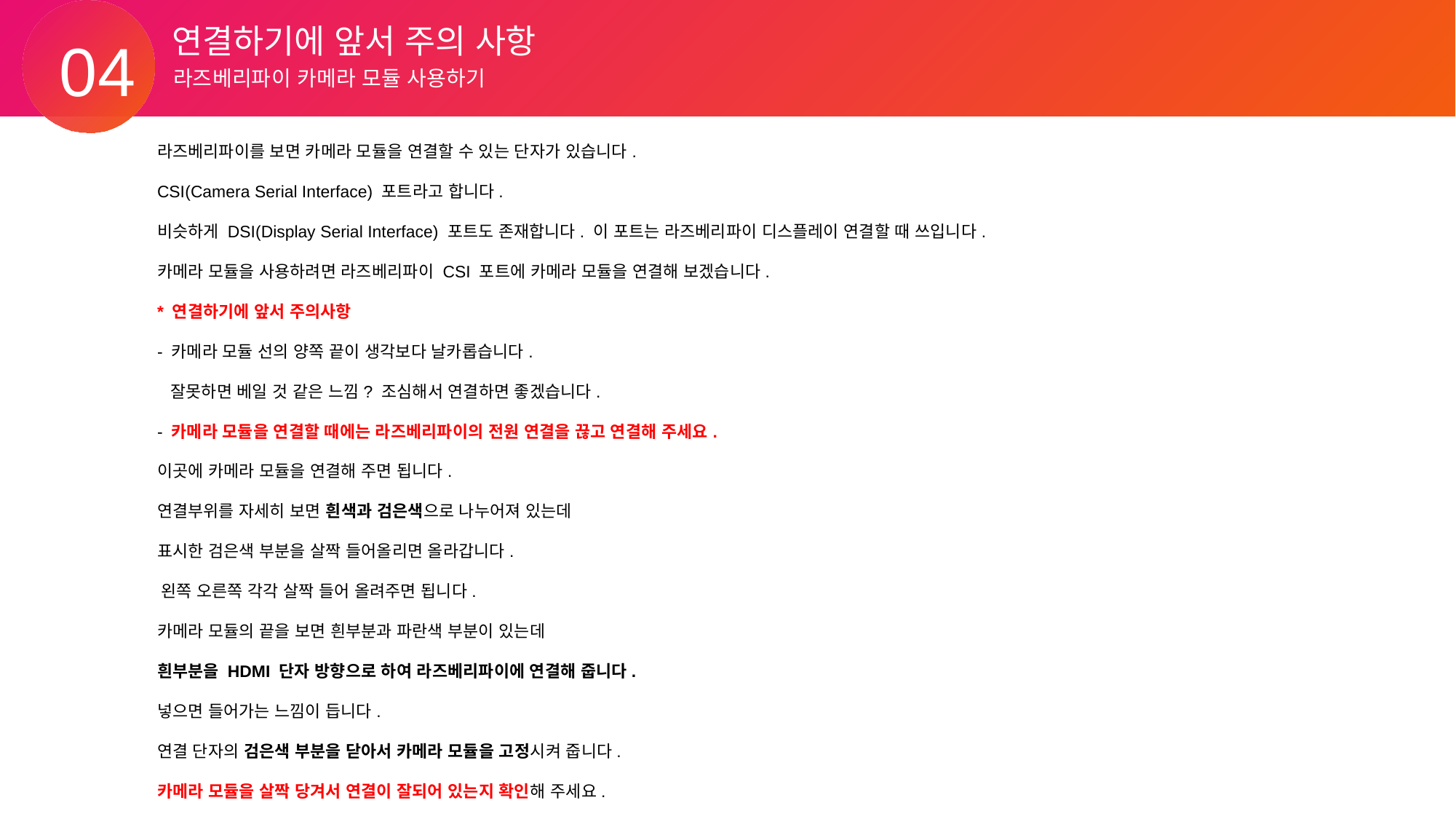

연결하기에 앞서 주의 사항
04
라즈베리파이 카메라 모듈 사용하기

라즈베리파이를 보면 카메라 모듈을 연결할 수 있는 단자가 있습니다.

CSI(Camera Serial Interface) 포트라고 합니다.

비슷하게 DSI(Display Serial Interface) 포트도 존재합니다. 이 포트는 라즈베리파이 디스플레이 연결할 때 쓰입니다.

카메라 모듈을 사용하려면 라즈베리파이 CSI 포트에 카메라 모듈을 연결해 보겠습니다.

* 연결하기에 앞서 주의사항

- 카메라 모듈 선의 양쪽 끝이 생각보다 날카롭습니다.

  잘못하면 베일 것 같은 느낌? 조심해서 연결하면 좋겠습니다.

- 카메라 모듈을 연결할 때에는 라즈베리파이의 전원 연결을 끊고 연결해 주세요.
​
이곳에 카메라 모듈을 연결해 주면 됩니다.

연결부위를 자세히 보면 흰색과 검은색으로 나누어져 있는데

표시한 검은색 부분을 살짝 들어올리면 올라갑니다.

​왼쪽 오른쪽 각각 살짝 들어 올려주면 됩니다.

카메라 모듈의 끝을 보면 흰부분과 파란색 부분이 있는데

흰부분을 HDMI 단자 방향으로 하여 라즈베리파이에 연결해 줍니다.
​
넣으면 들어가는 느낌이 듭니다.

연결 단자의 검은색 부분을 닫아서 카메라 모듈을 고정시켜 줍니다.

카메라 모듈을 살짝 당겨서 연결이 잘되어 있는지 확인해 주세요.